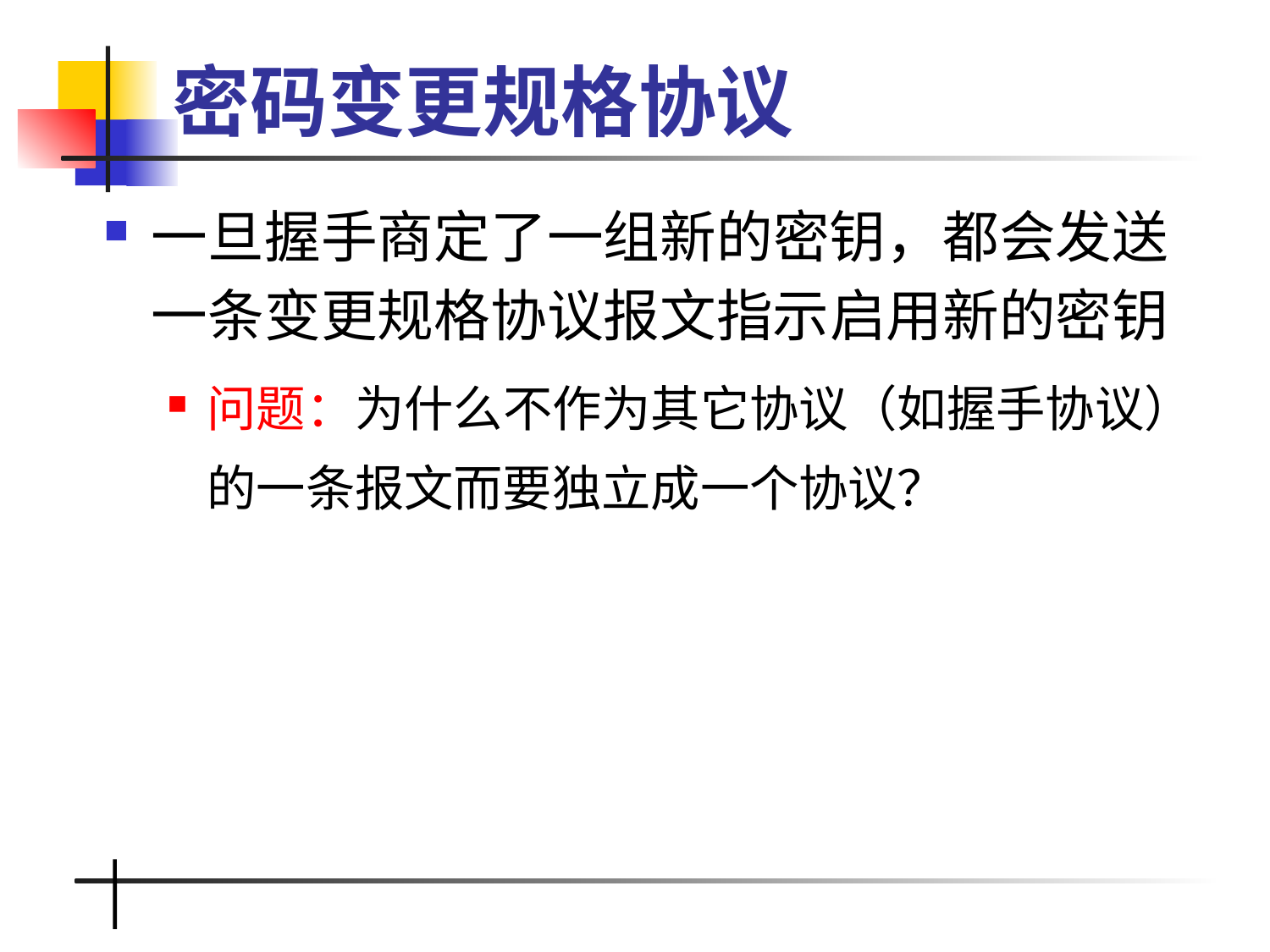

# 密码变更规格协议
一旦握手商定了一组新的密钥，都会发送一条变更规格协议报文指示启用新的密钥
问题：为什么不作为其它协议（如握手协议）的一条报文而要独立成一个协议？